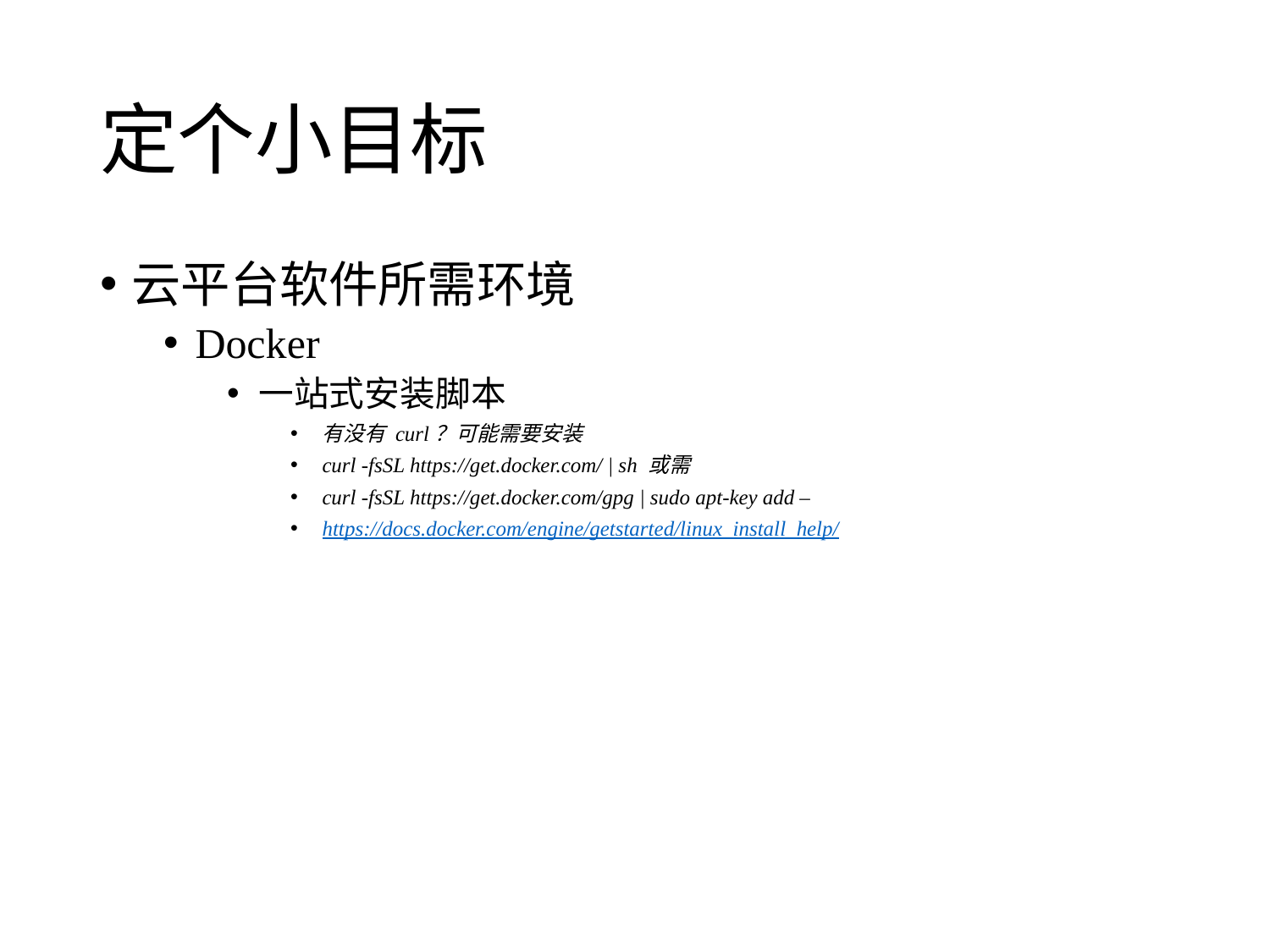

# 定个小目标
云平台软件所需环境
Docker
一站式安装脚本
有没有 curl？可能需要安装
curl -fsSL https://get.docker.com/ | sh 或需
curl -fsSL https://get.docker.com/gpg | sudo apt-key add –
https://docs.docker.com/engine/getstarted/linux_install_help/